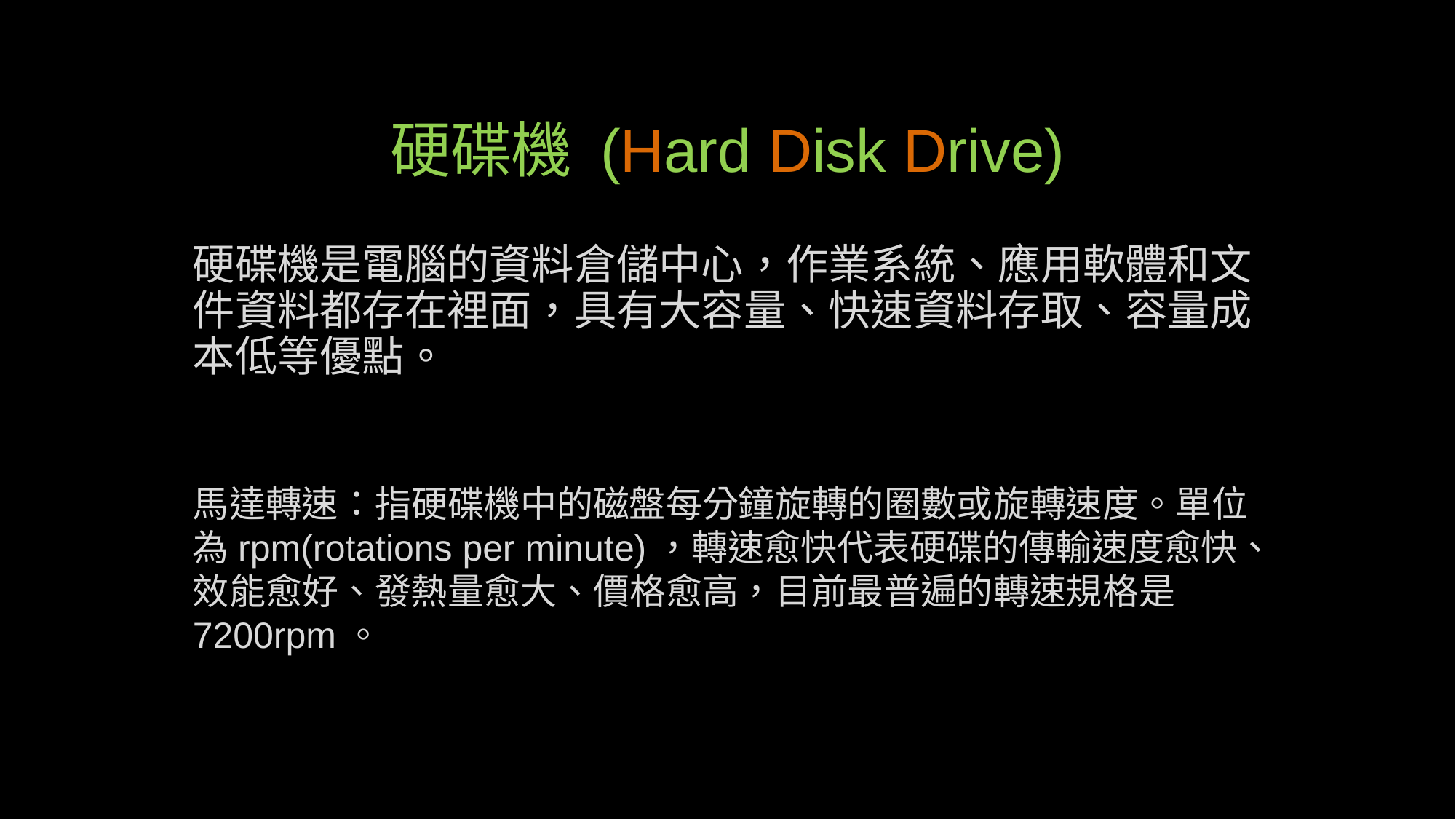

# 硬碟機 (Hard Disk Drive)
硬碟機是電腦的資料倉儲中心，作業系統、應用軟體和文件資料都存在裡面，具有大容量、快速資料存取、容量成本低等優點。

馬達轉速：指硬碟機中的磁盤每分鐘旋轉的圈數或旋轉速度。單位為rpm(rotations per minute)，轉速愈快代表硬碟的傳輸速度愈快、效能愈好、發熱量愈大、價格愈高，目前最普遍的轉速規格是7200rpm。